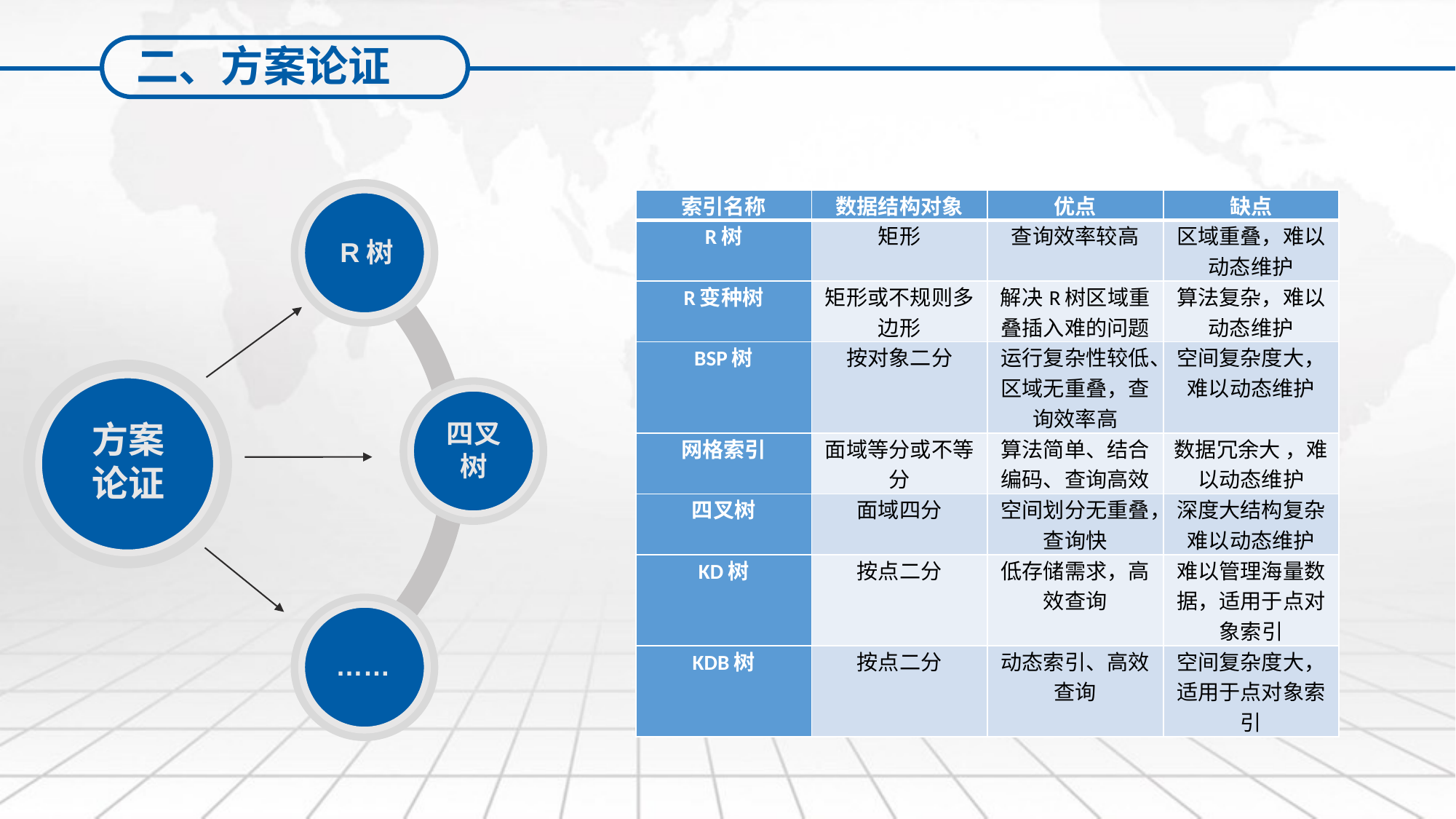

二、方案论证

R树
| 索引名称 | 数据结构对象 | 优点 | 缺点 |
| --- | --- | --- | --- |
| R树 | 矩形 | 查询效率较高 | 区域重叠，难以动态维护 |
| R变种树 | 矩形或不规则多边形 | 解决R树区域重叠插入难的问题 | 算法复杂，难以动态维护 |
| BSP树 | 按对象二分 | 运行复杂性较低、区域无重叠，查询效率高 | 空间复杂度大，难以动态维护 |
| 网格索引 | 面域等分或不等分 | 算法简单、结合编码、查询高效 | 数据冗余大 ，难以动态维护 |
| 四叉树 | 面域四分 | 空间划分无重叠，查询快 | 深度大结构复杂难以动态维护 |
| KD树 | 按点二分 | 低存储需求，高效查询 | 难以管理海量数据，适用于点对象索引 |
| KDB树 | 按点二分 | 动态索引、高效查询 | 空间复杂度大，适用于点对象索引 |

方案论证

四叉树

……